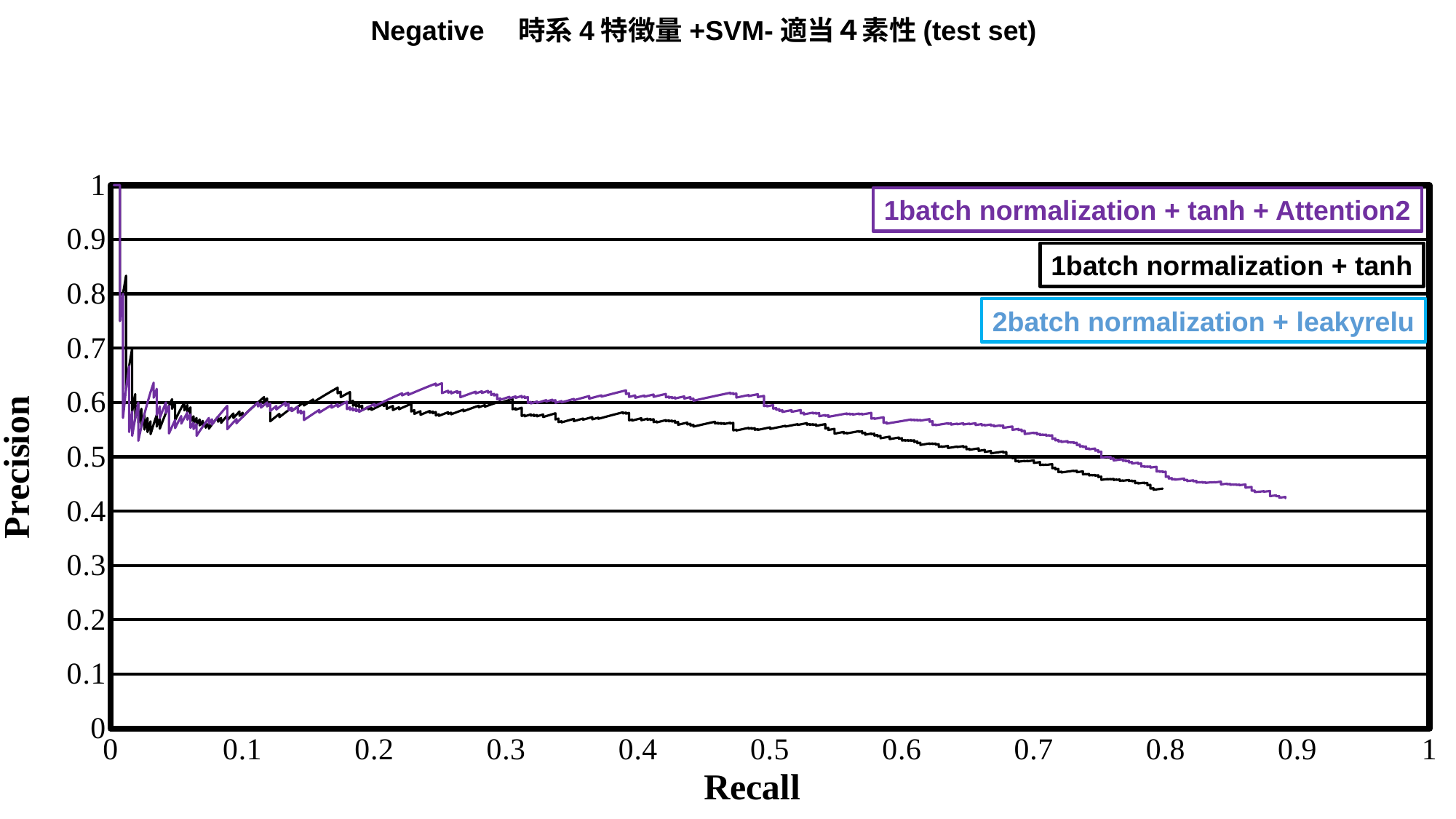

Negative　時系4特徴量+SVM-適当４素性(test set)

### Chart

| Category |  |  |  |
|---|---|---|---|
1batch normalization + tanh + Attention2
1batch normalization + tanh
2batch normalization + leakyrelu